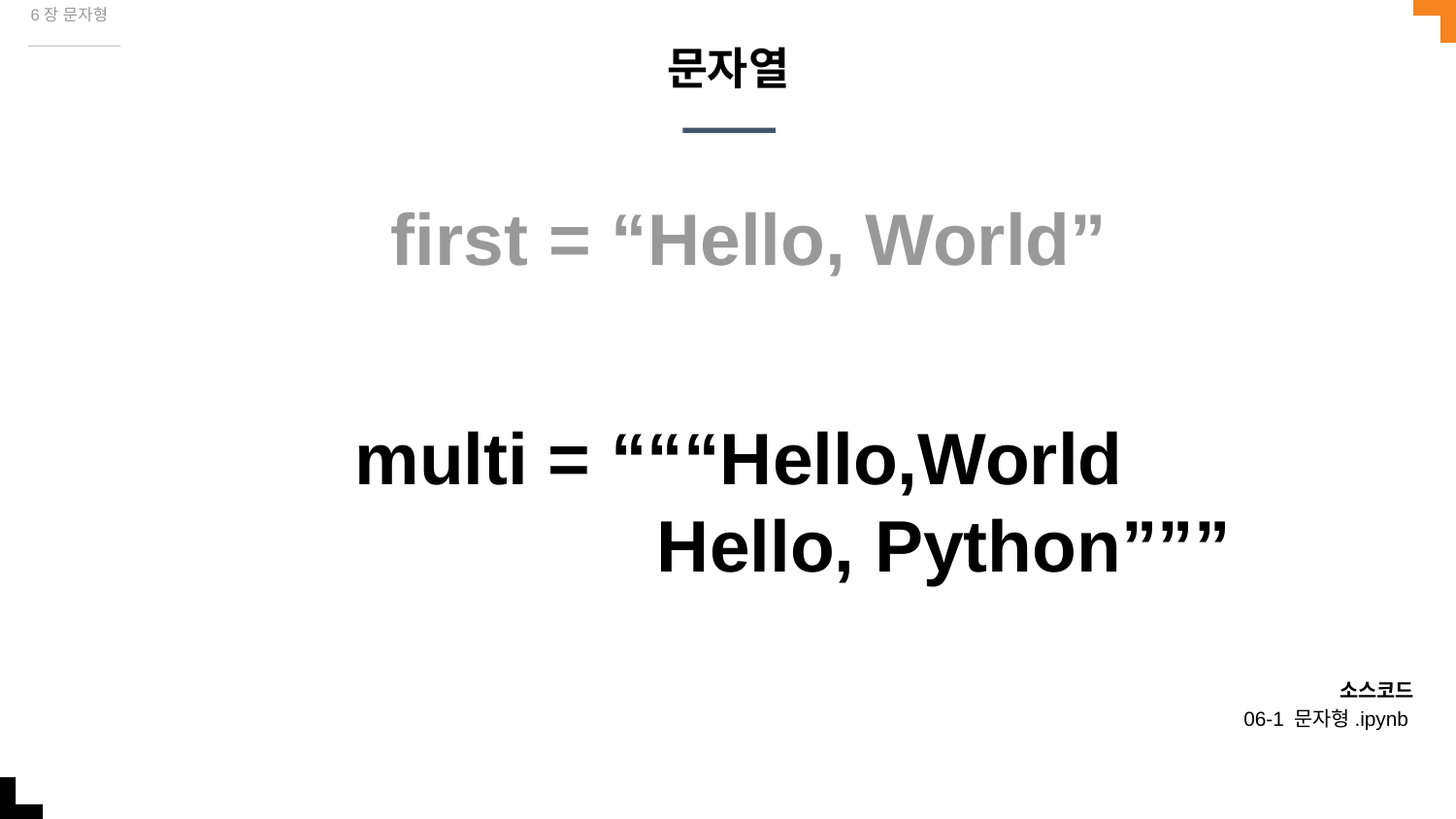

6장 문자형
# 문자열
first = “Hello, World”
multi = “““Hello,World
               Hello, Python”””
소스코드
06-1 문자형.ipynb